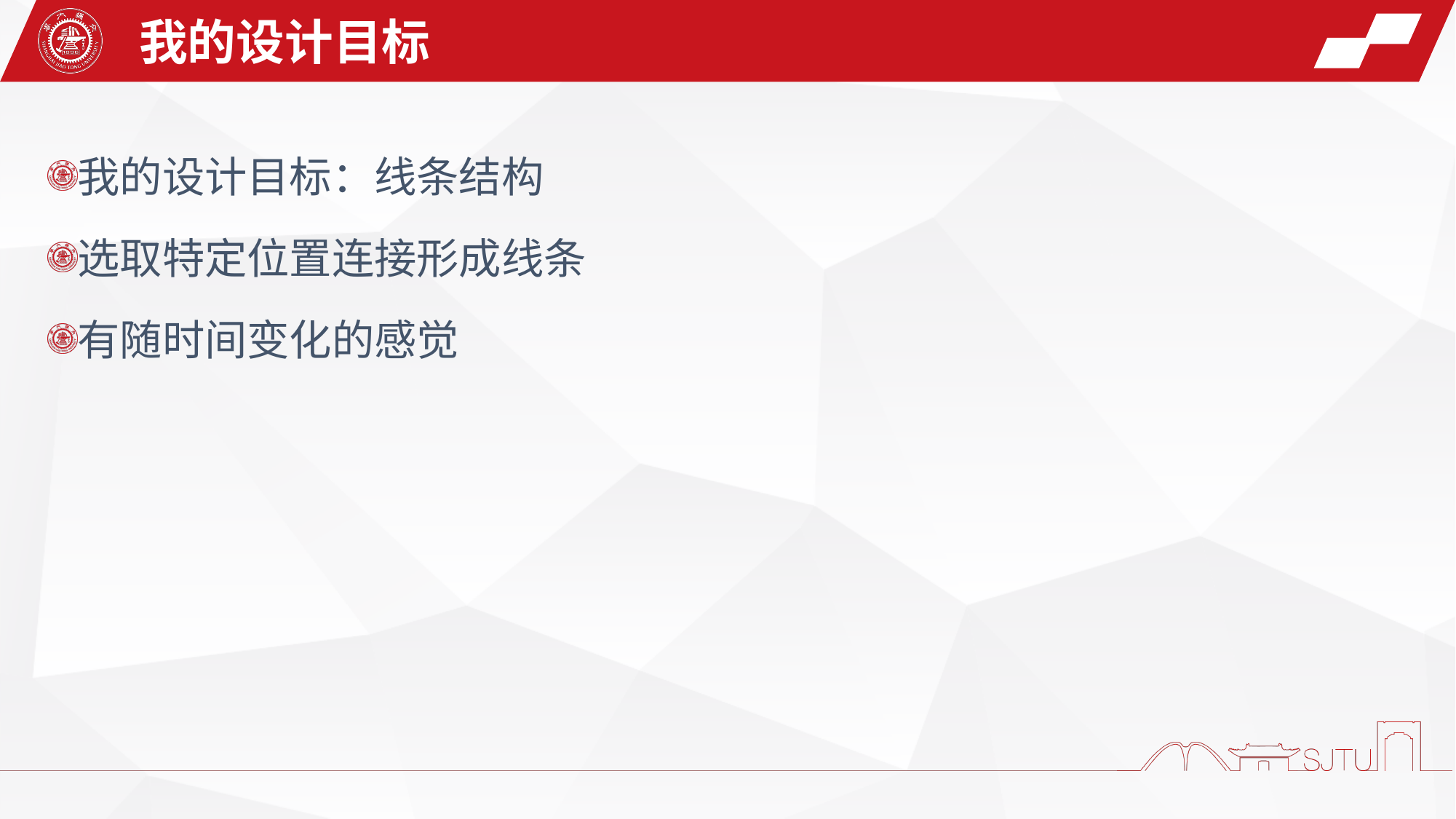

我的设计目标
我的设计目标：线条结构
选取特定位置连接形成线条
有随时间变化的感觉